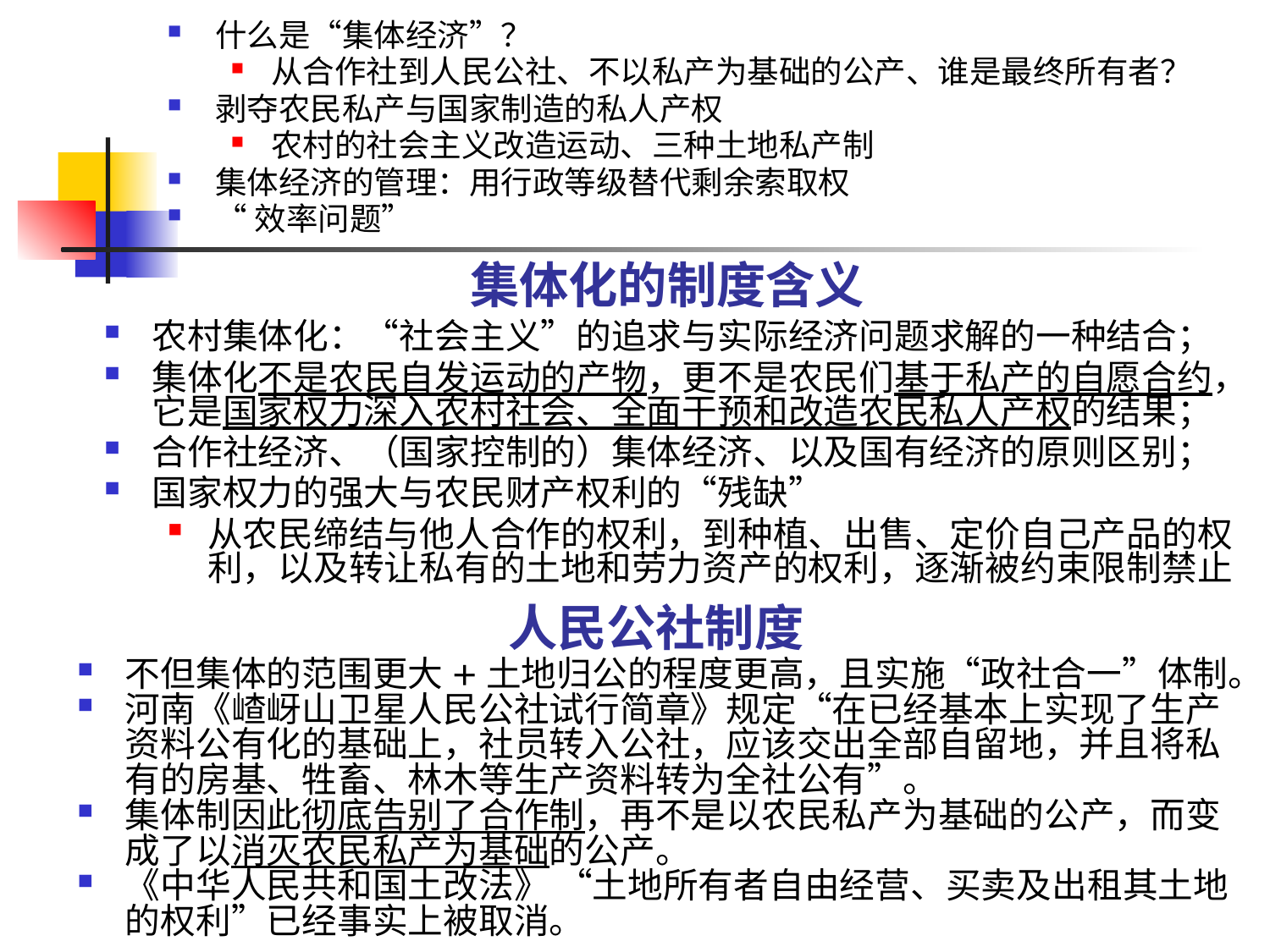

什么是“集体经济”？
从合作社到人民公社、不以私产为基础的公产、谁是最终所有者？
剥夺农民私产与国家制造的私人产权
农村的社会主义改造运动、三种土地私产制
集体经济的管理：用行政等级替代剩余索取权
“效率问题”

# 集体化的制度含义
农村集体化：“社会主义”的追求与实际经济问题求解的一种结合；
集体化不是农民自发运动的产物，更不是农民们基于私产的自愿合约，它是国家权力深入农村社会、全面干预和改造农民私人产权的结果；
合作社经济、（国家控制的）集体经济、以及国有经济的原则区别；
国家权力的强大与农民财产权利的“残缺”
从农民缔结与他人合作的权利，到种植、出售、定价自己产品的权利，以及转让私有的土地和劳力资产的权利，逐渐被约束限制禁止
人民公社制度
不但集体的范围更大+土地归公的程度更高，且实施“政社合一”体制。
河南《嵖岈山卫星人民公社试行简章》规定“在已经基本上实现了生产资料公有化的基础上，社员转入公社，应该交出全部自留地，并且将私有的房基、牲畜、林木等生产资料转为全社公有”。
集体制因此彻底告别了合作制，再不是以农民私产为基础的公产，而变成了以消灭农民私产为基础的公产。
《中华人民共和国土改法》 “土地所有者自由经营、买卖及出租其土地的权利”已经事实上被取消。